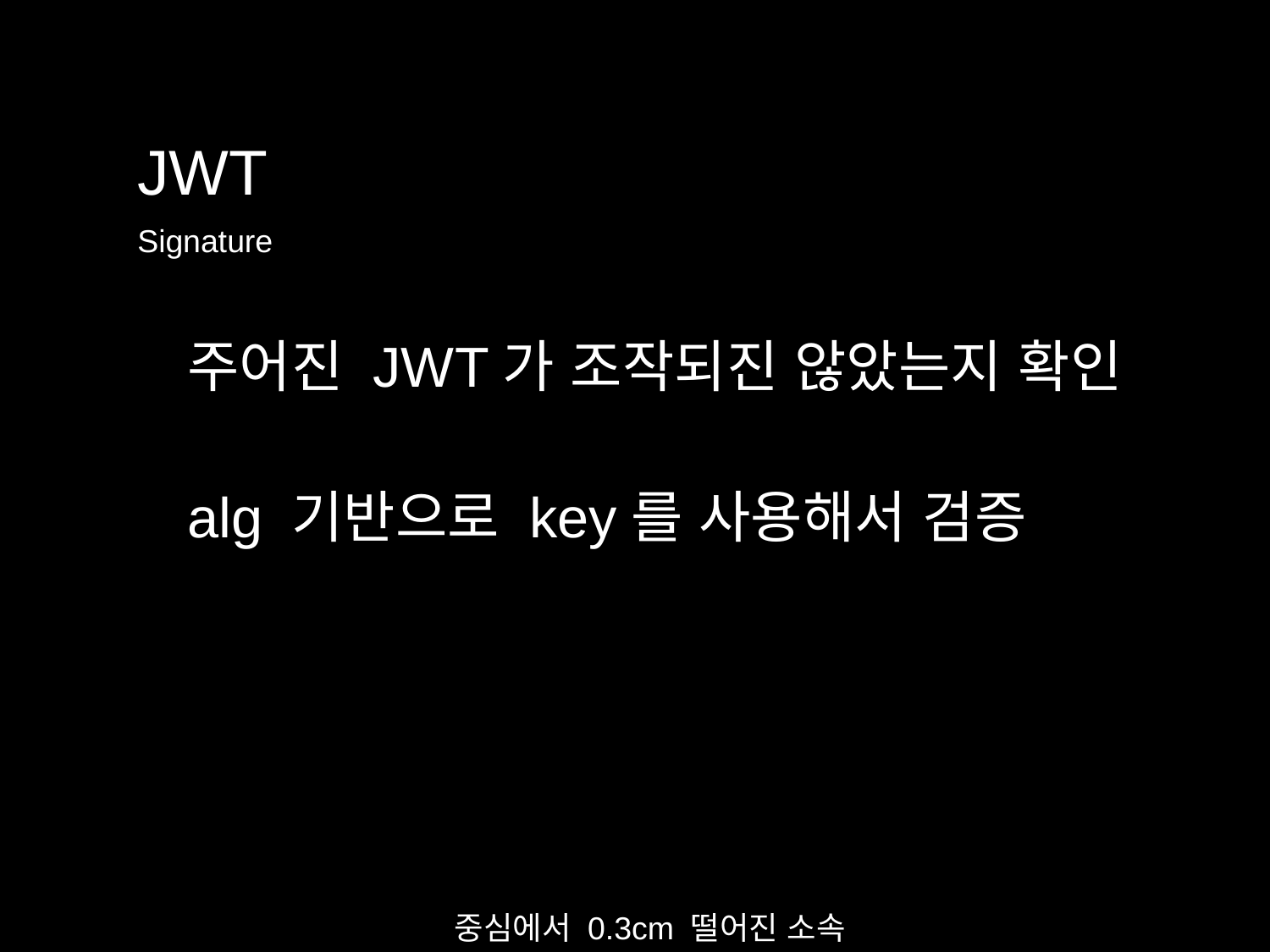

JWT
Signature
주어진 JWT가 조작되진 않았는지 확인
alg 기반으로 key를 사용해서 검증